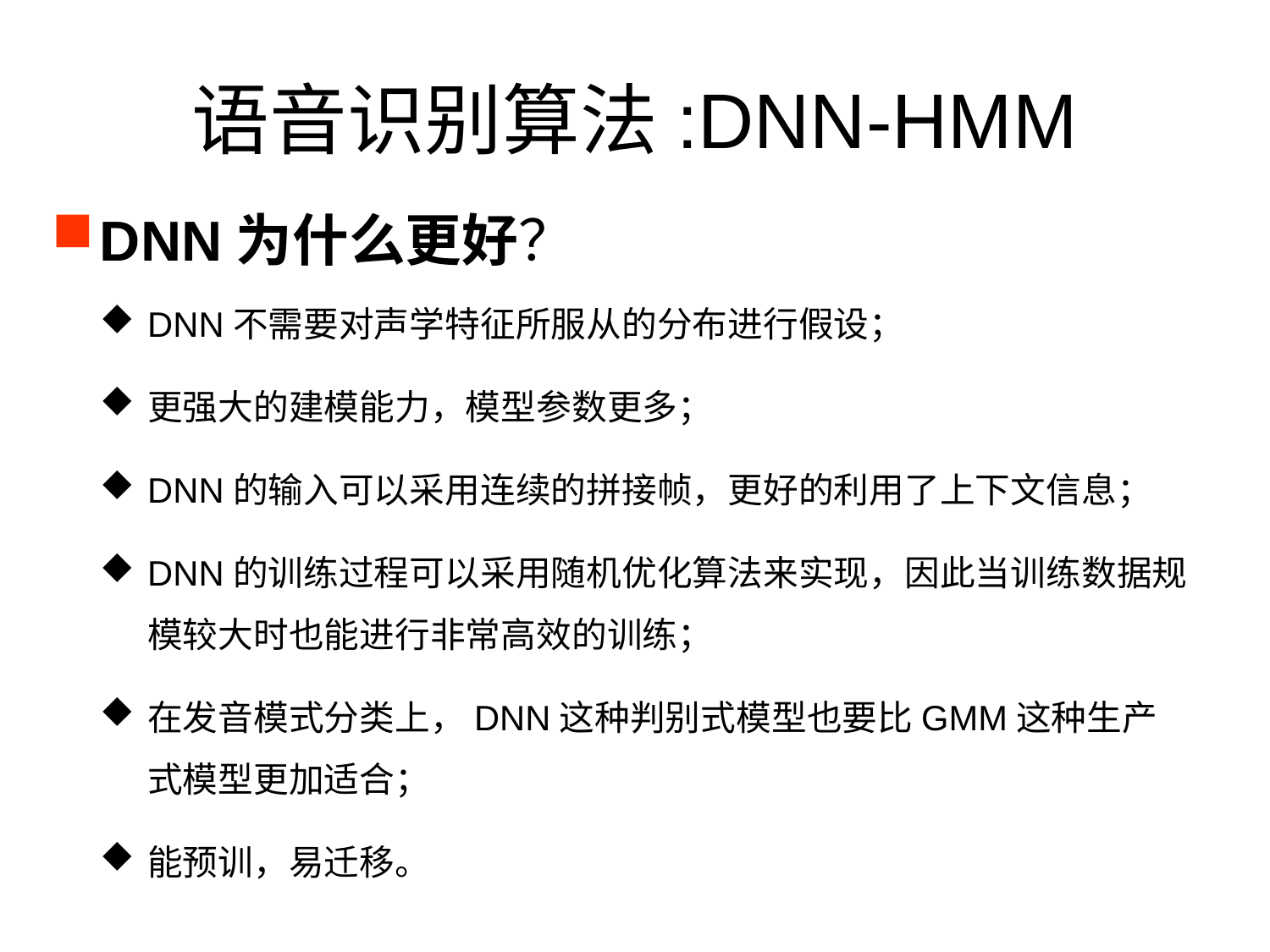

# 语音识别算法:DNN-HMM
DNN为什么更好？
DNN不需要对声学特征所服从的分布进行假设；
更强大的建模能力，模型参数更多；
DNN的输入可以采用连续的拼接帧，更好的利用了上下文信息；
DNN的训练过程可以采用随机优化算法来实现，因此当训练数据规模较大时也能进行非常高效的训练；
在发音模式分类上，DNN这种判别式模型也要比GMM这种生产式模型更加适合；
能预训，易迁移。